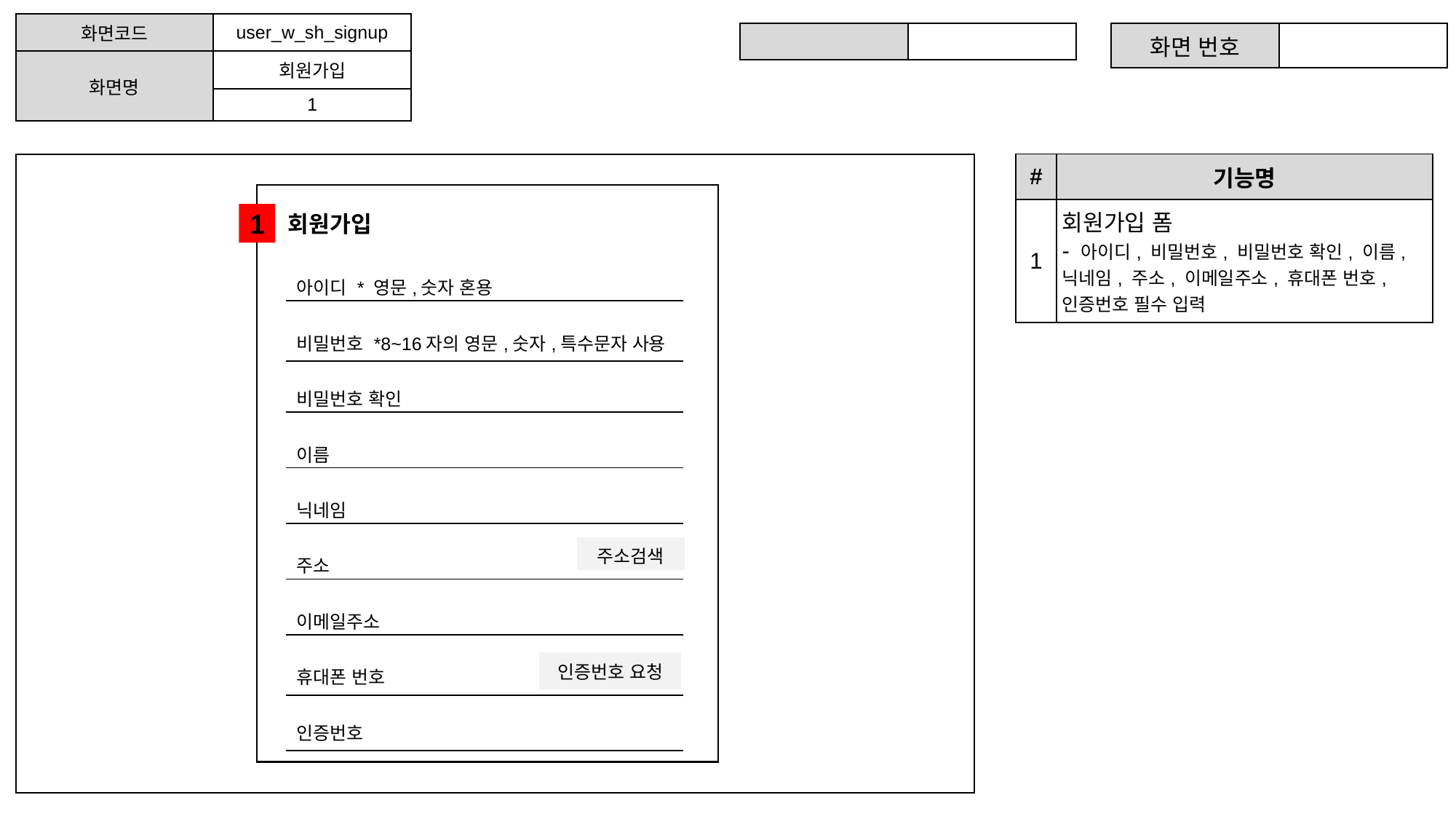

이름, 이메일, 주소, 휴대폰 번호, 닉네임, 아이디, 비밀번호
| 화면코드 | user\_w\_sh\_signup |
| --- | --- |
| 화면명 | 회원가입 |
|  | 1 |
|  |  |
| --- | --- |
| 화면 번호 |  |
| --- | --- |

| # | 기능명 |
| --- | --- |
| 1 | 회원가입 폼 - 아이디, 비밀번호, 비밀번호 확인, 이름, 닉네임, 주소, 이메일주소, 휴대폰 번호, 인증번호 필수 입력 |

회원가입
1
| 아이디 \* 영문,숫자 혼용 |
| --- |
| 비밀번호 \*8~16자의 영문,숫자,특수문자 사용 |
| --- |
| 비밀번호 확인 |
| --- |
| 이름 |
| --- |
| 닉네임 |
| --- |
| 주소검색 |
| --- |
| 주소 |
| --- |
| 이메일주소 |
| --- |
| 인증번호 요청 |
| --- |
| 휴대폰 번호 |
| --- |
| 인증번호 |
| --- |